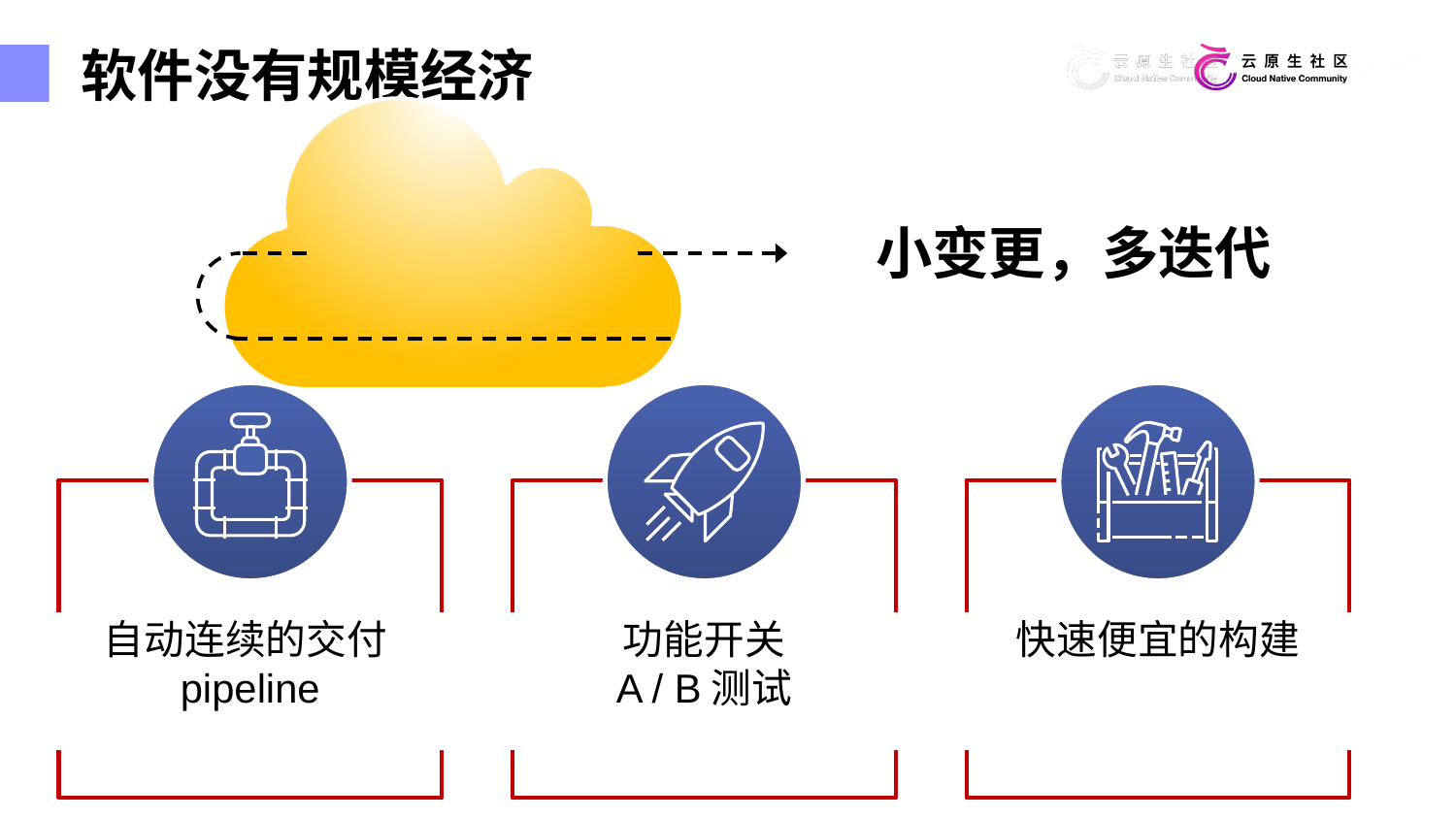

软件没有规模经济

小变更，多迭代

自动连续的交付pipeline
功能开关
A / B测试
快速便宜的构建